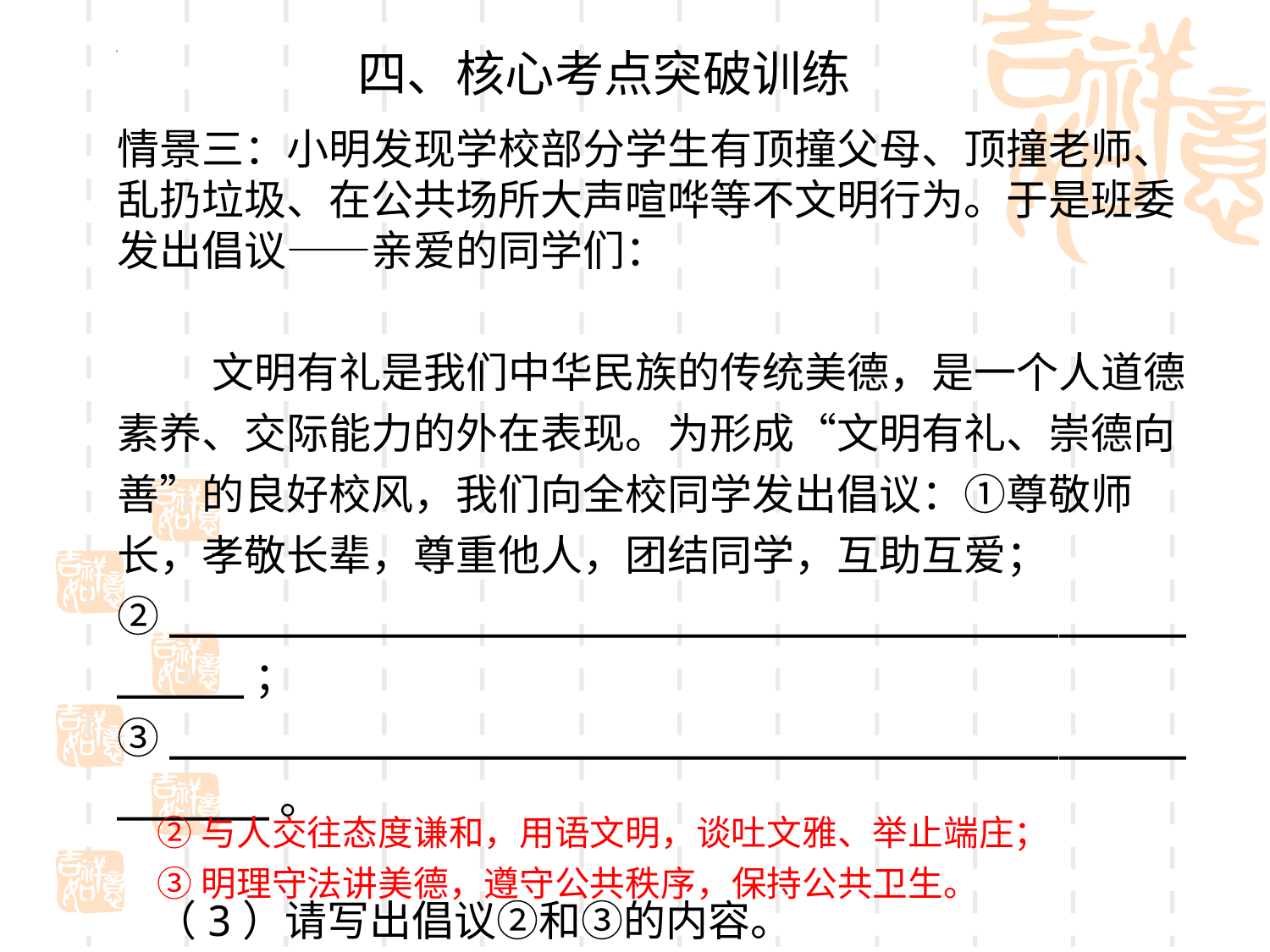

四、核心考点突破训练
情景三：小明发现学校部分学生有顶撞父母、顶撞老师、乱扔垃圾、在公共场所大声喧哗等不文明行为。于是班委发出倡议——亲爱的同学们：

     文明有礼是我们中华民族的传统美德，是一个人道德素养、交际能力的外在表现。为形成“文明有礼、崇德向善”的良好校风，我们向全校同学发出倡议：①尊敬师长，孝敬长辈，尊重他人，团结同学，互助互爱；②_____________________________________________；③______________________________________________。

（3）请写出倡议②和③的内容。
②与人交往态度谦和，用语文明，谈吐文雅、举止端庄；
③明理守法讲美德，遵守公共秩序，保持公共卫生。